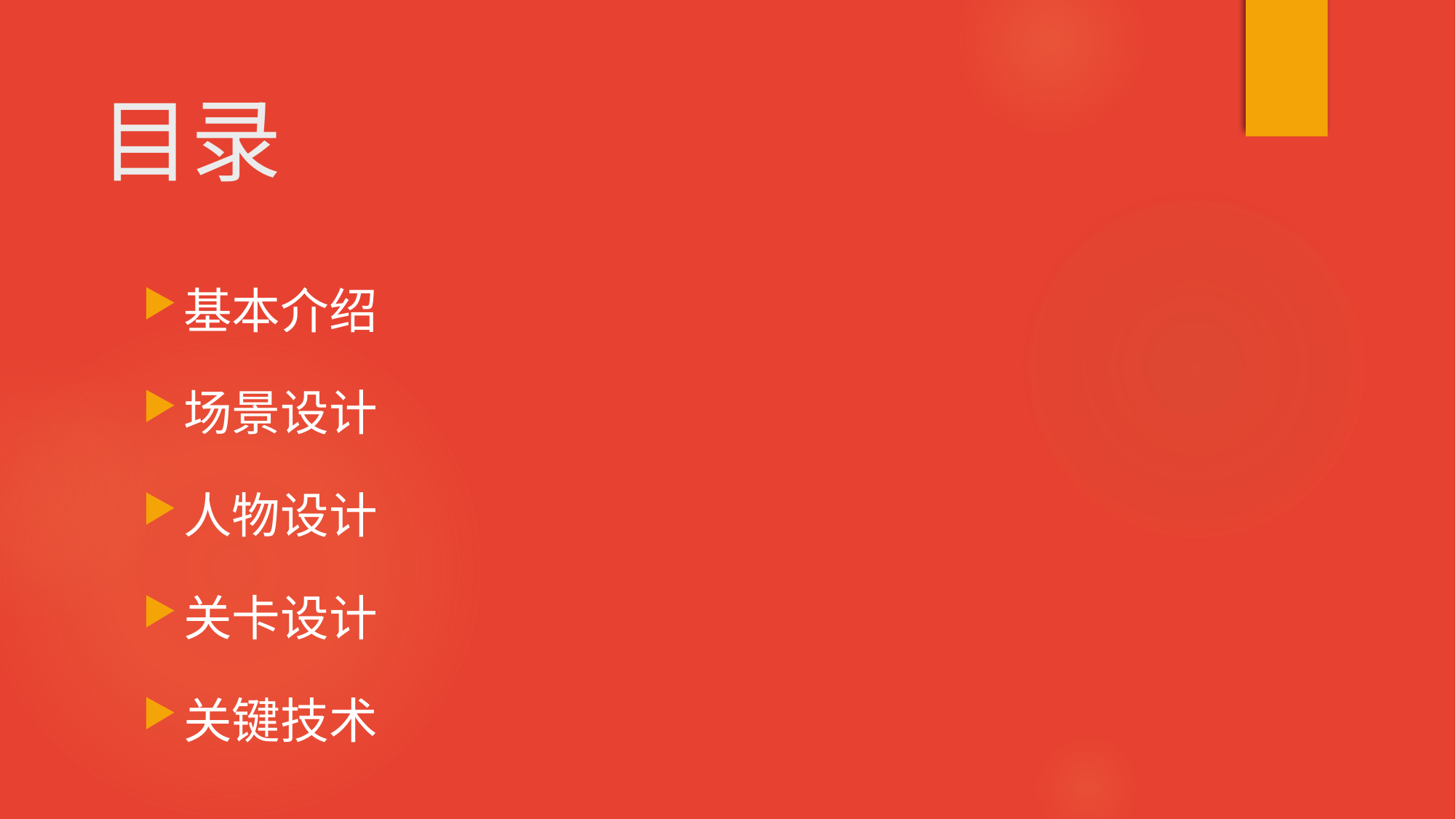

# 目录
基本介绍
场景设计
人物设计
关卡设计
关键技术